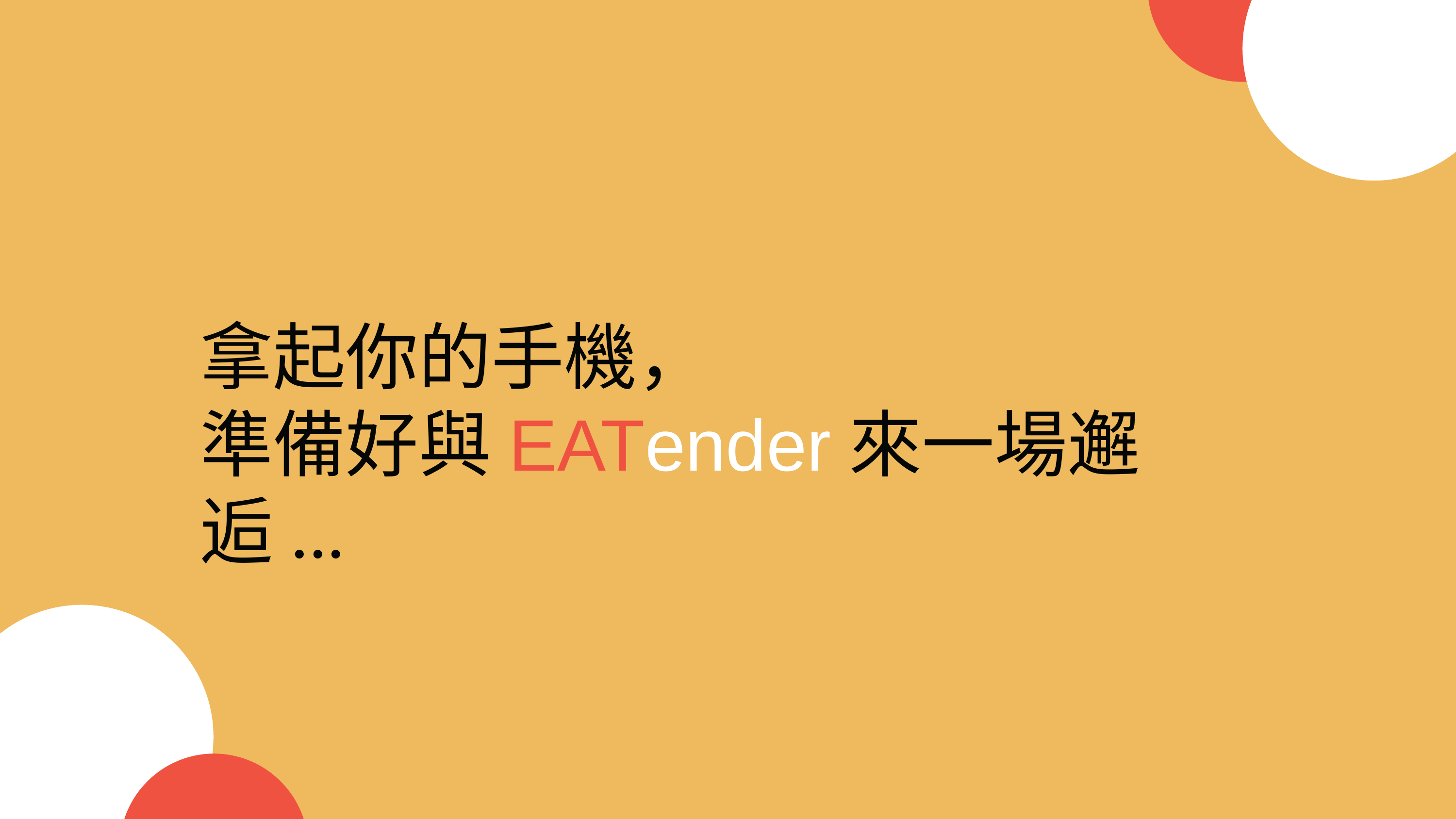

生傳四 曾莉晴
Planner
農經三 鄭鈞瀚
Software Engineer

拿起你的手機，
準備好與EATender來一場邂逅...
生傳三 蔡昊辰
Associate Engineer

 戲劇二 何以恩
Project Manager

財金三 陸品瑄
Quality Assurance